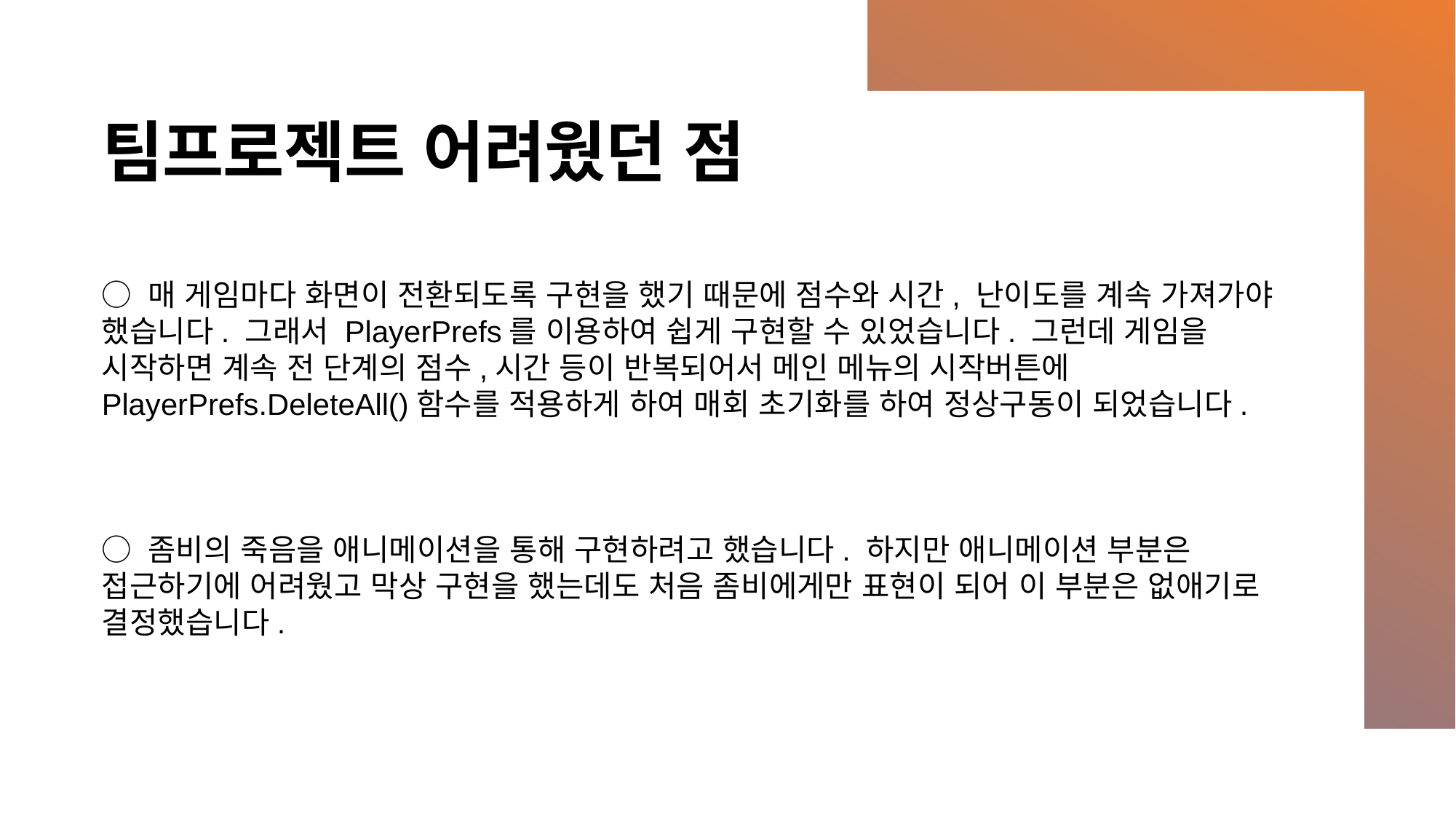

# 팀프로젝트 어려웠던 점

○ 매 게임마다 화면이 전환되도록 구현을 했기 때문에 점수와 시간, 난이도를 계속 가져가야 했습니다. 그래서 PlayerPrefs를 이용하여 쉽게 구현할 수 있었습니다. 그런데 게임을 시작하면 계속 전 단계의 점수,시간 등이 반복되어서 메인 메뉴의 시작버튼에 PlayerPrefs.DeleteAll()함수를 적용하게 하여 매회 초기화를 하여 정상구동이 되었습니다.

○ 좀비의 죽음을 애니메이션을 통해 구현하려고 했습니다. 하지만 애니메이션 부분은 접근하기에 어려웠고 막상 구현을 했는데도 처음 좀비에게만 표현이 되어 이 부분은 없애기로 결정했습니다.